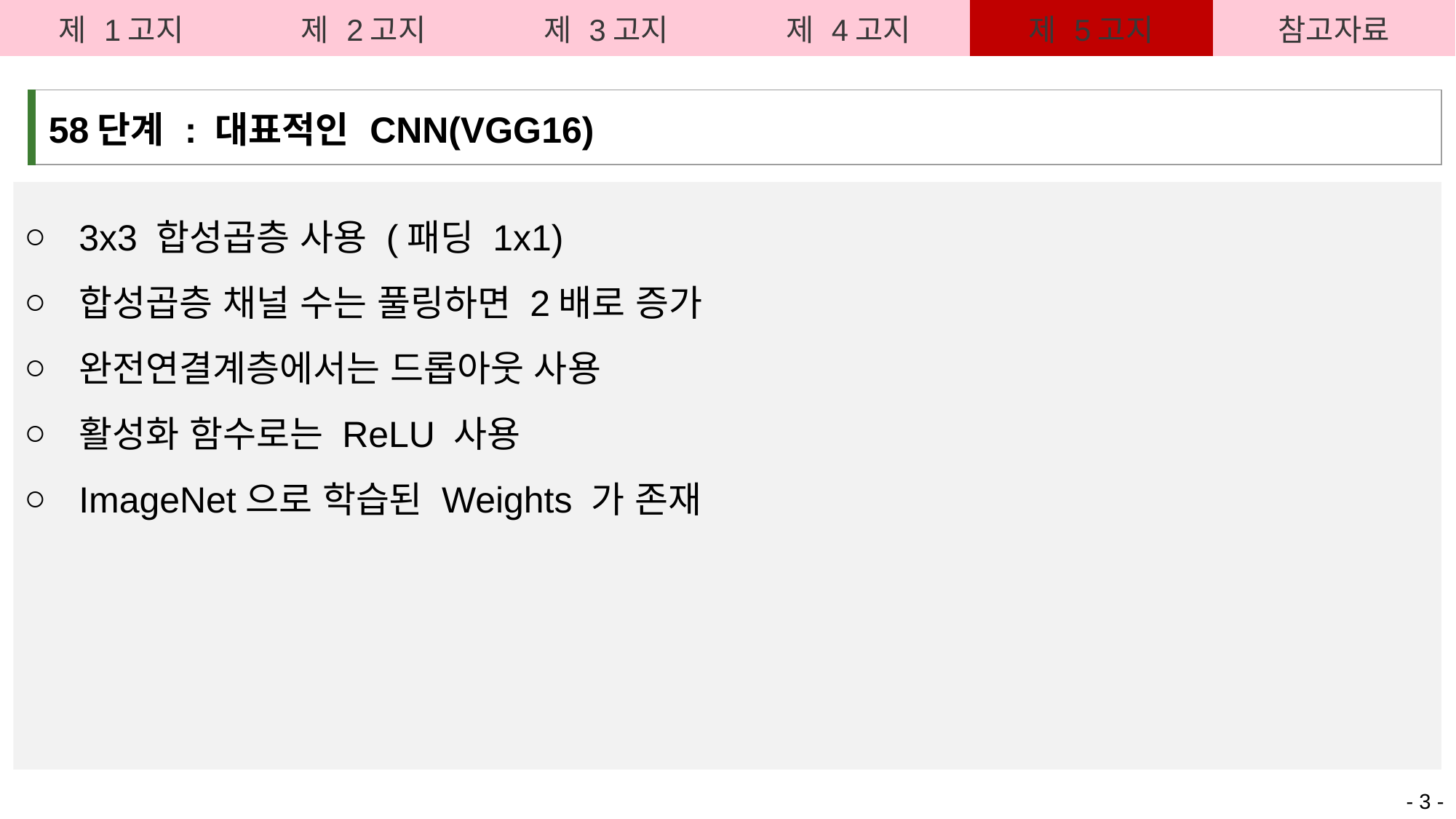

| 제 1고지 | 제 2고지 | 제 3고지 | 제 4고지 | 제 5고지 | 참고자료 |
| --- | --- | --- | --- | --- | --- |
| 58단계 : 대표적인 CNN(VGG16) |
| --- |
3x3 합성곱층 사용 (패딩 1x1)
합성곱층 채널 수는 풀링하면 2배로 증가
완전연결계층에서는 드롭아웃 사용
활성화 함수로는 ReLU 사용
ImageNet으로 학습된 Weights 가 존재

- 3 -